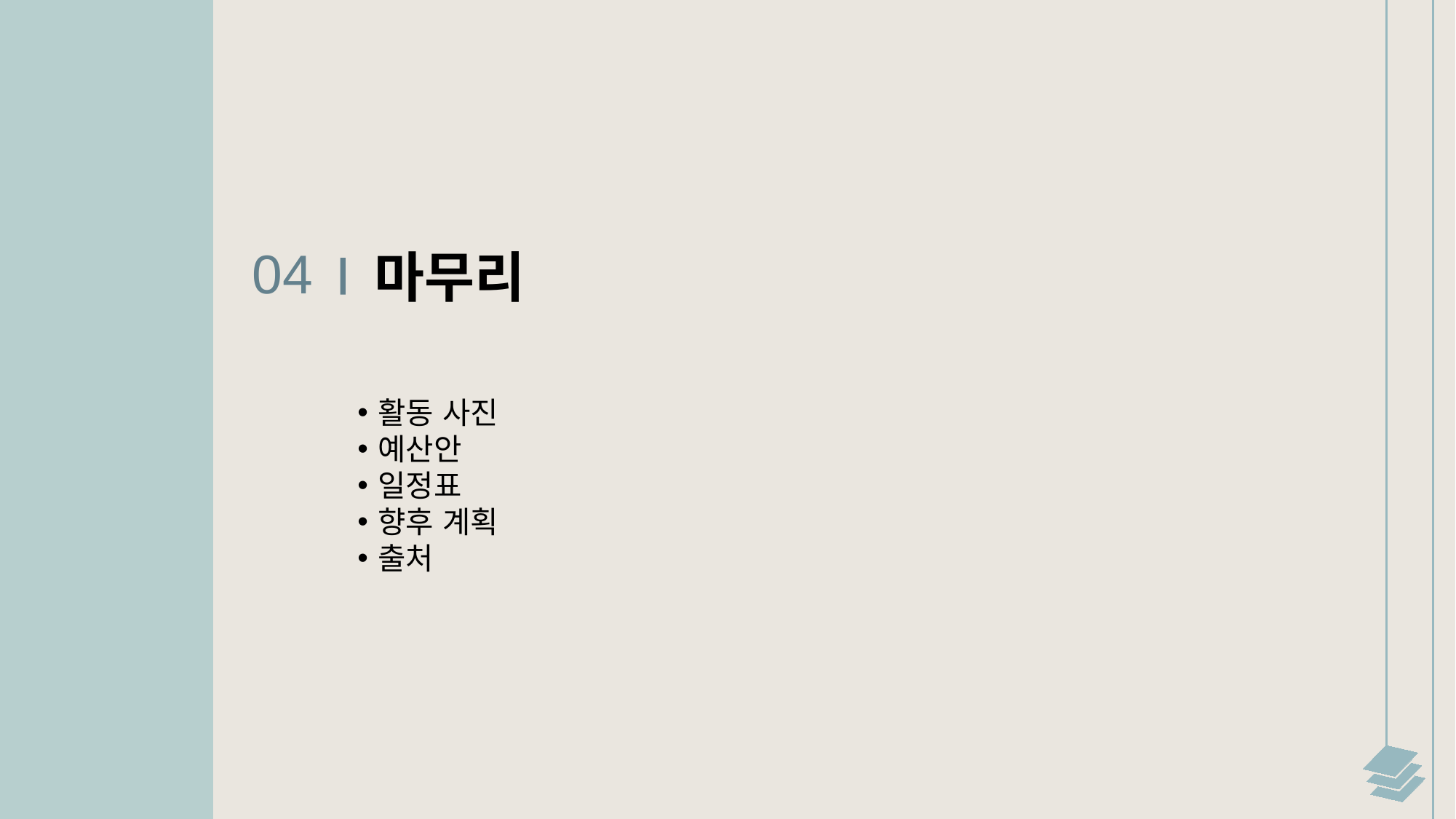

04
마무리

활동 사진
예산안
일정표
향후 계획
출처